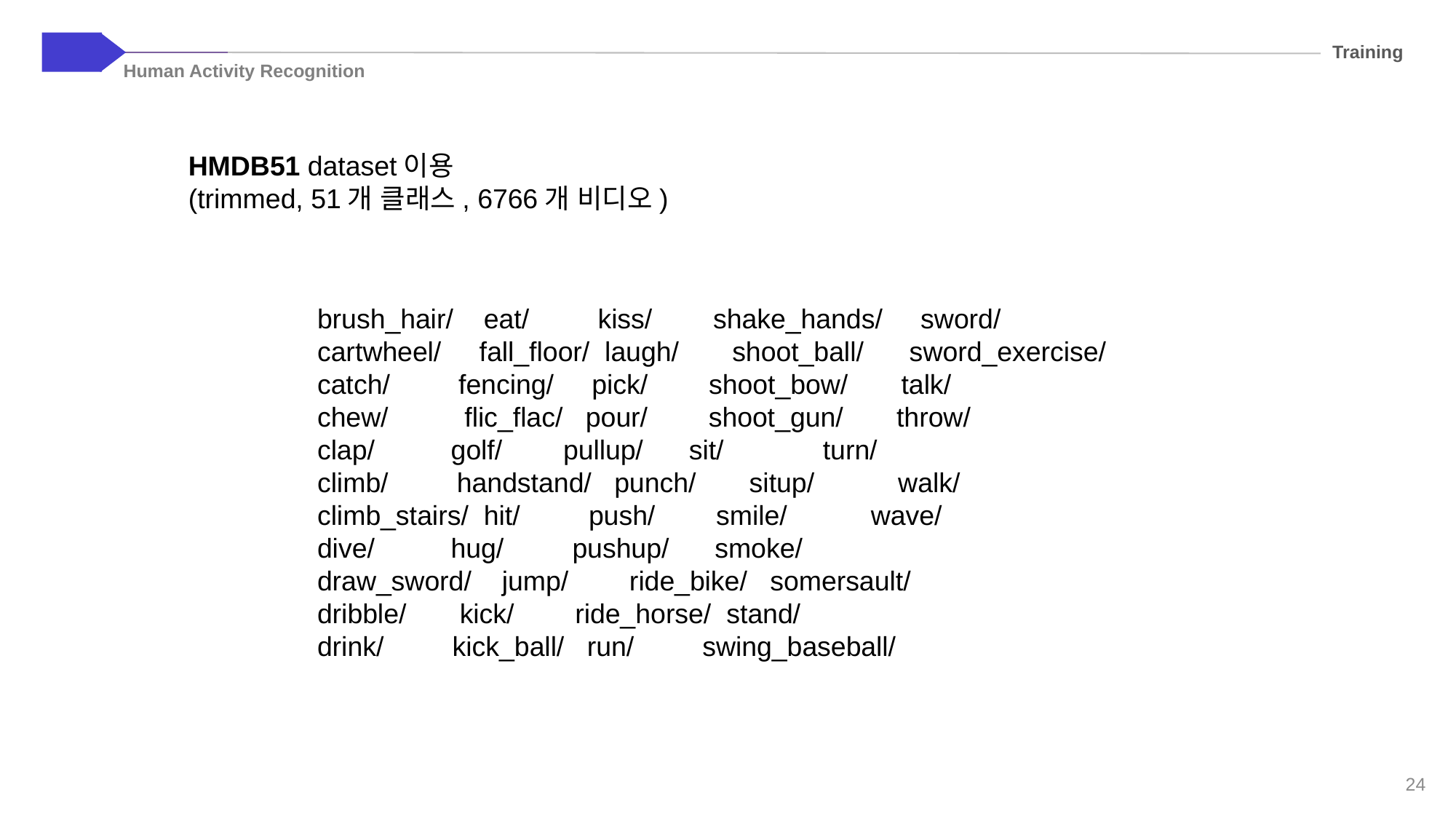

03
Training
Human Activity Recognition
HMDB51 dataset이용
(trimmed, 51개 클래스, 6766개 비디오)

brush_hair/    eat/         kiss/        shake_hands/     sword/
cartwheel/     fall_floor/  laugh/       shoot_ball/      sword_exercise/
catch/         fencing/     pick/        shoot_bow/       talk/
chew/          flic_flac/   pour/        shoot_gun/       throw/
clap/          golf/        pullup/      sit/             turn/
climb/         handstand/   punch/       situp/           walk/
climb_stairs/  hit/         push/        smile/           wave/
dive/          hug/         pushup/      smoke/
draw_sword/    jump/        ride_bike/   somersault/
dribble/       kick/        ride_horse/  stand/
drink/         kick_ball/   run/         swing_baseball/
24